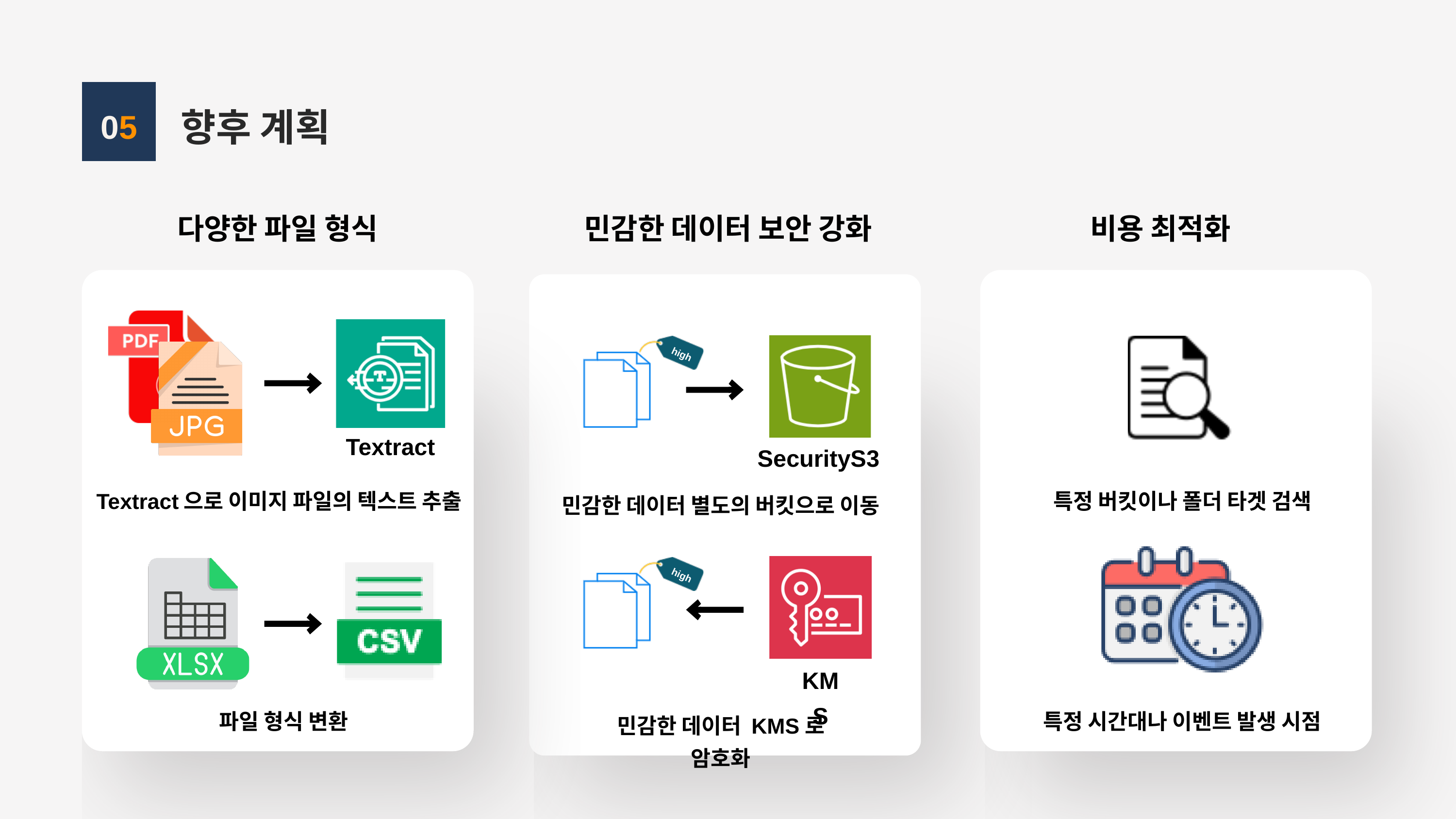

향후 계획
05
다양한 파일 형식
민감한 데이터 보안 강화
비용 최적화

Textract
Textract으로 이미지 파일의 텍스트 추출

파일 형식 변환

특정 버킷이나 폴더 타겟 검색

특정 시간대나 이벤트 발생 시점
사용할 때

high

SecurityS3
민감한 데이터 별도의 버킷으로 이동

high

KMS
민감한 데이터 KMS로 암호화